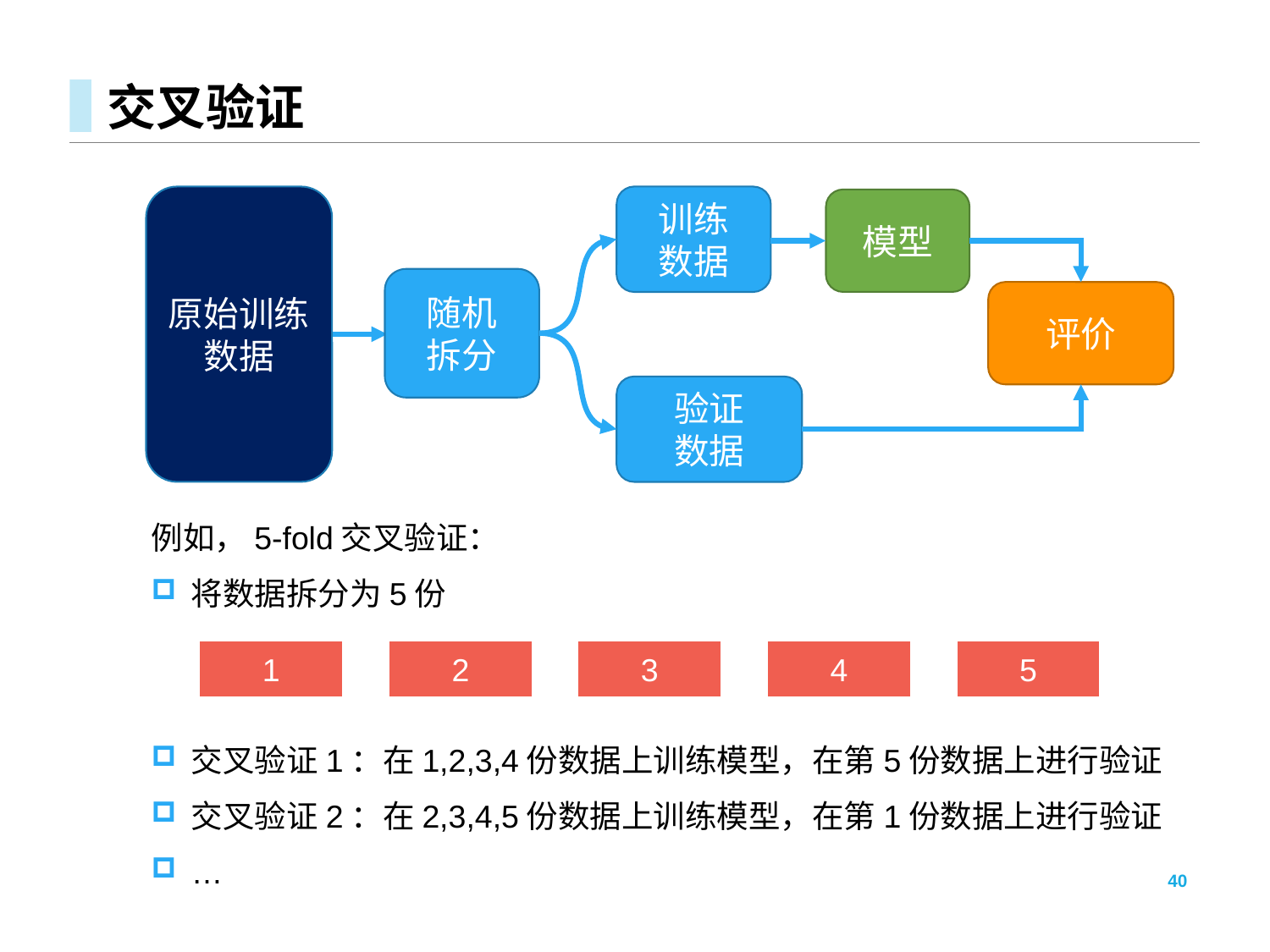

# 交叉验证
原始训练数据
训练
数据
模型
随机
拆分
评价
验证
数据
例如，5-fold交叉验证：
将数据拆分为5份

交叉验证1：在1,2,3,4份数据上训练模型，在第5份数据上进行验证
交叉验证2：在2,3,4,5份数据上训练模型，在第1份数据上进行验证
…
1
2
3
4
5
40